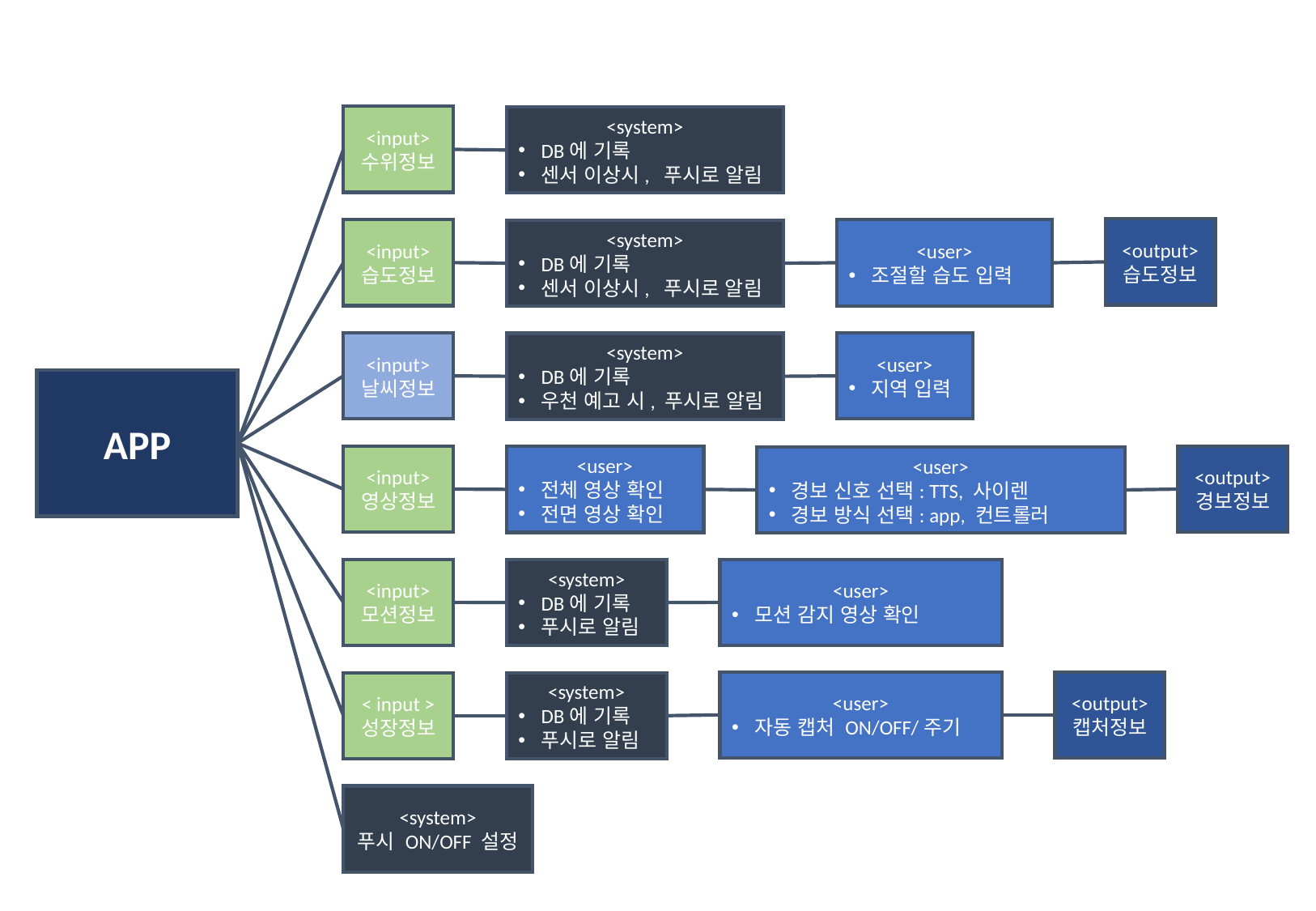

<input>
수위정보
<system>
DB에 기록
센서 이상시,  푸시로 알림
<output>
습도정보
<input>
습도정보
<user>
조절할 습도 입력
<system>
DB에 기록
센서 이상시,  푸시로 알림
<input>
날씨정보
<user>
지역 입력
<system>
DB에 기록
우천 예고 시, 푸시로 알림
APP
<input>
영상정보
<output>
경보정보
<user>
전체 영상 확인
전면 영상 확인
<user>
경보 신호 선택: TTS, 사이렌
경보 방식 선택: app, 컨트롤러
<input>
모션정보
<user>
모션 감지 영상 확인
<system>
DB에 기록
푸시로 알림
<user>
자동 캡처 ON/OFF/주기
<output>
캡처정보
< input >
성장정보
<system>
DB에 기록
푸시로 알림
<system>
푸시 ON/OFF 설정